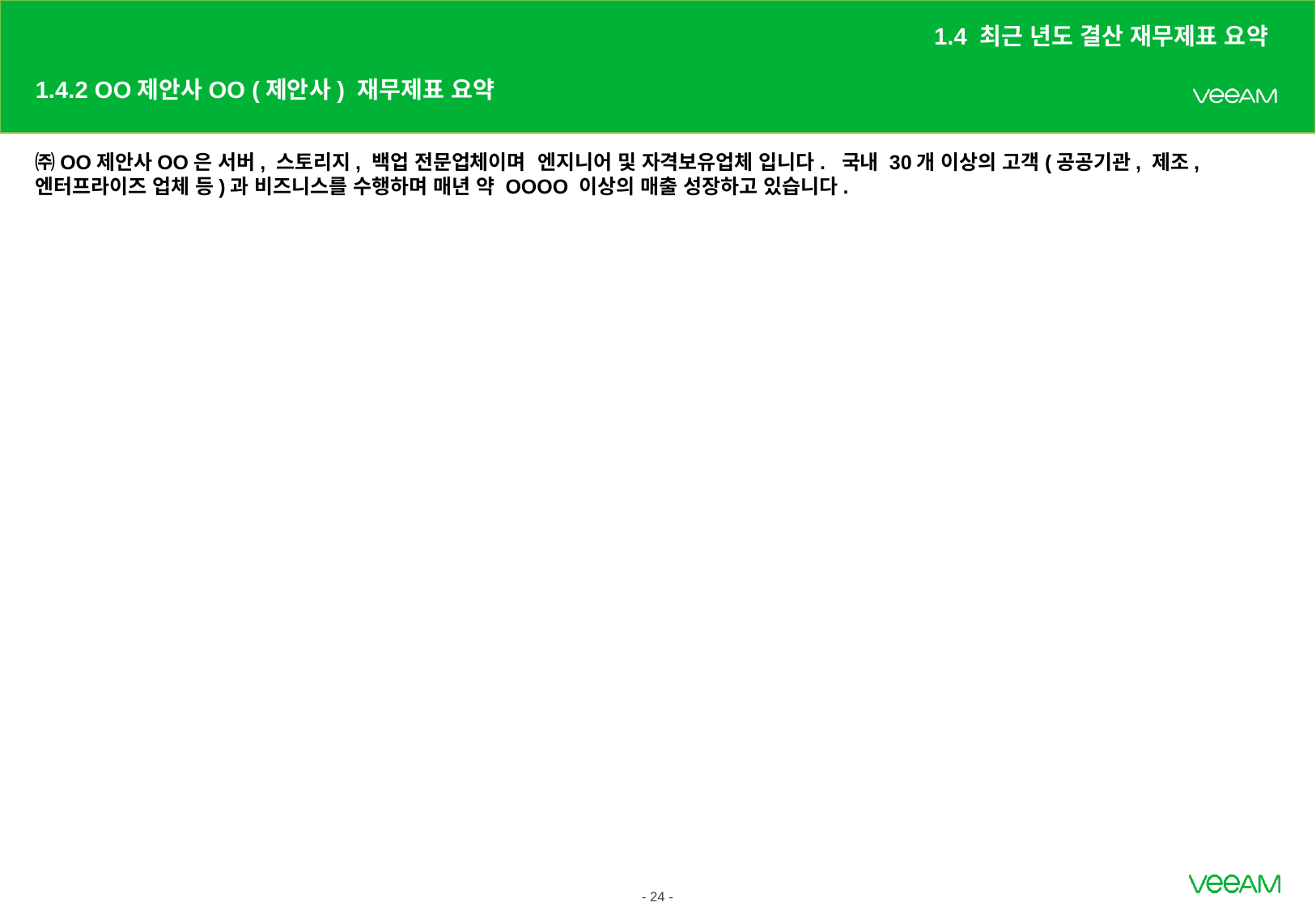

1.4 최근 년도 결산 재무제표 요약
# 1.4.2 OO제안사OO (제안사) 재무제표 요약
㈜OO제안사OO은 서버, 스토리지, 백업 전문업체이며  엔지니어 및 자격보유업체 입니다.  국내 30개 이상의 고객(공공기관, 제조, 엔터프라이즈 업체 등)과 비즈니스를 수행하며 매년 약 OOOO 이상의 매출 성장하고 있습니다.